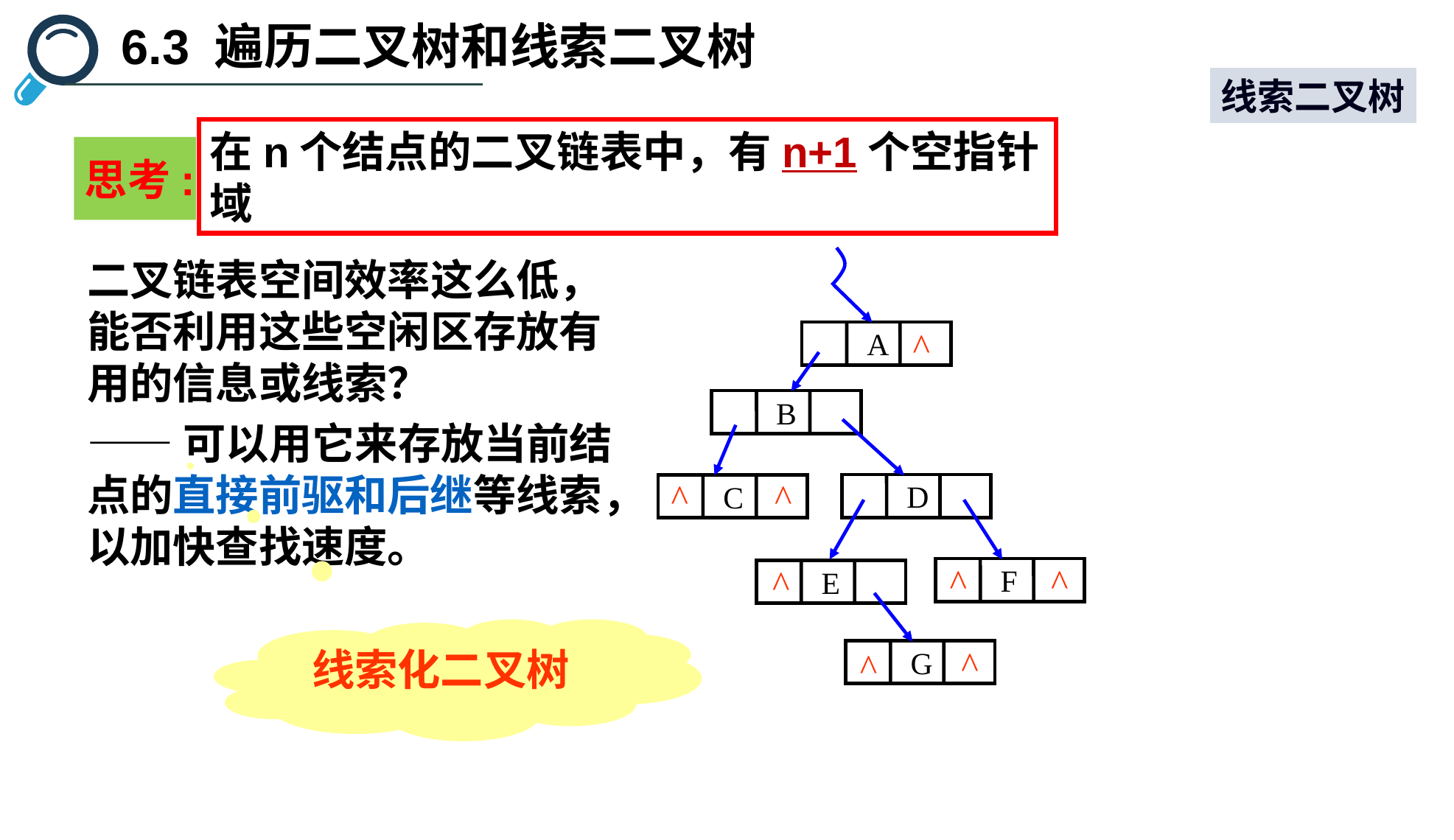

6.3 遍历二叉树和线索二叉树
线索二叉树
思考:
在n个结点的二叉链表中，有n+1个空指针域
二叉链表空间效率这么低，能否利用这些空闲区存放有用的信息或线索？
——可以用它来存放当前结点的直接前驱和后继等线索，以加快查找速度。

^
       A

B

       D

       C

       F

       E

       G

^
^

^
^
^

^
^
线索化二叉树